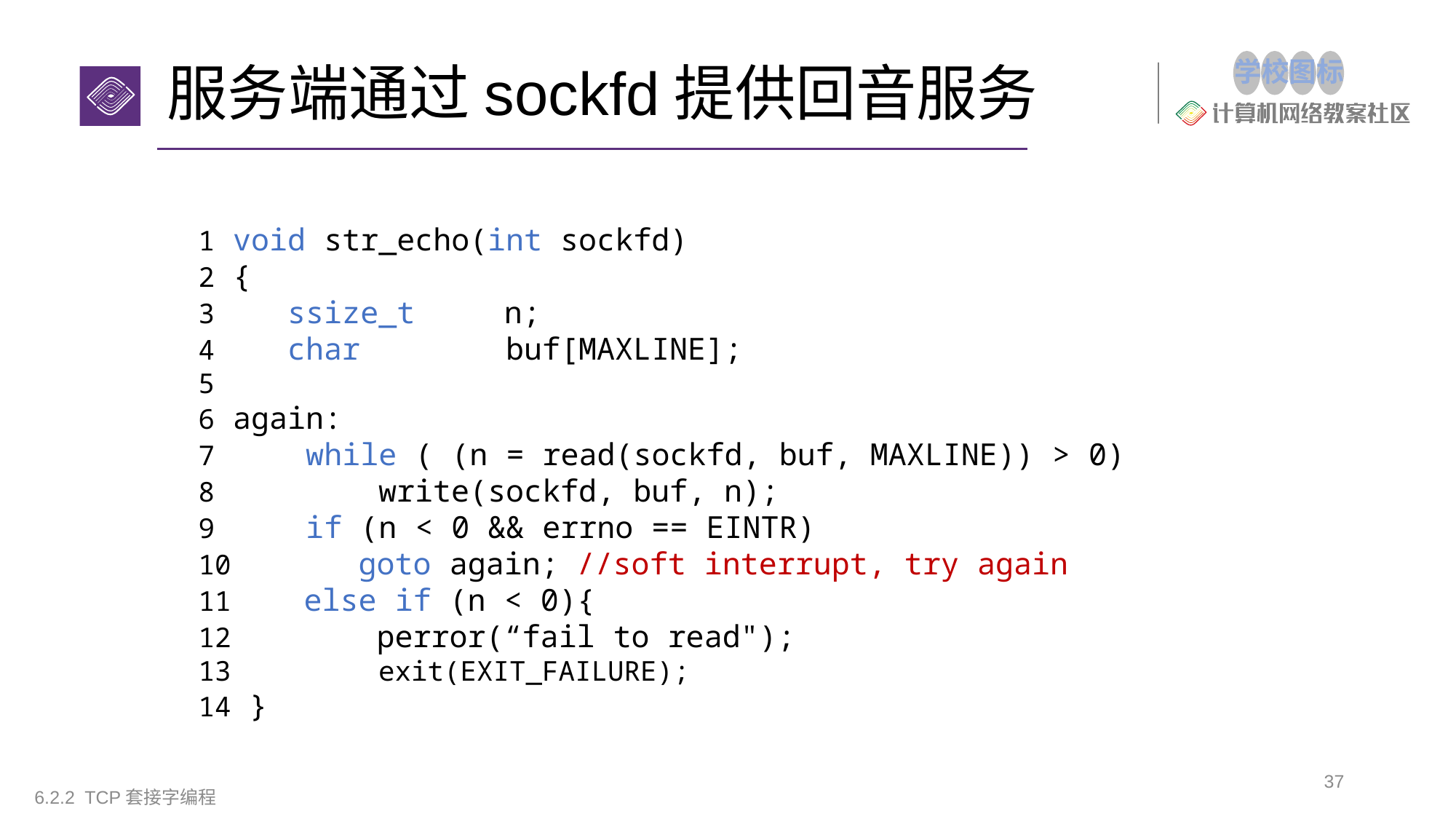

# 服务端通过sockfd提供回音服务
1 void str_echo(int sockfd)
2 {
3    ssize_t     n;
4    char        buf[MAXLINE];
5
6 again:
7     while ( (n = read(sockfd, buf, MAXLINE)) > 0)
8         write(sockfd, buf, n);
9     if (n < 0 && errno == EINTR)
10       goto again; //soft interrupt, try again
11    else if (n < 0){
12        perror(“fail to read");
13         exit(EXIT_FAILURE);
14 }
37
6.2.2  TCP套接字编程